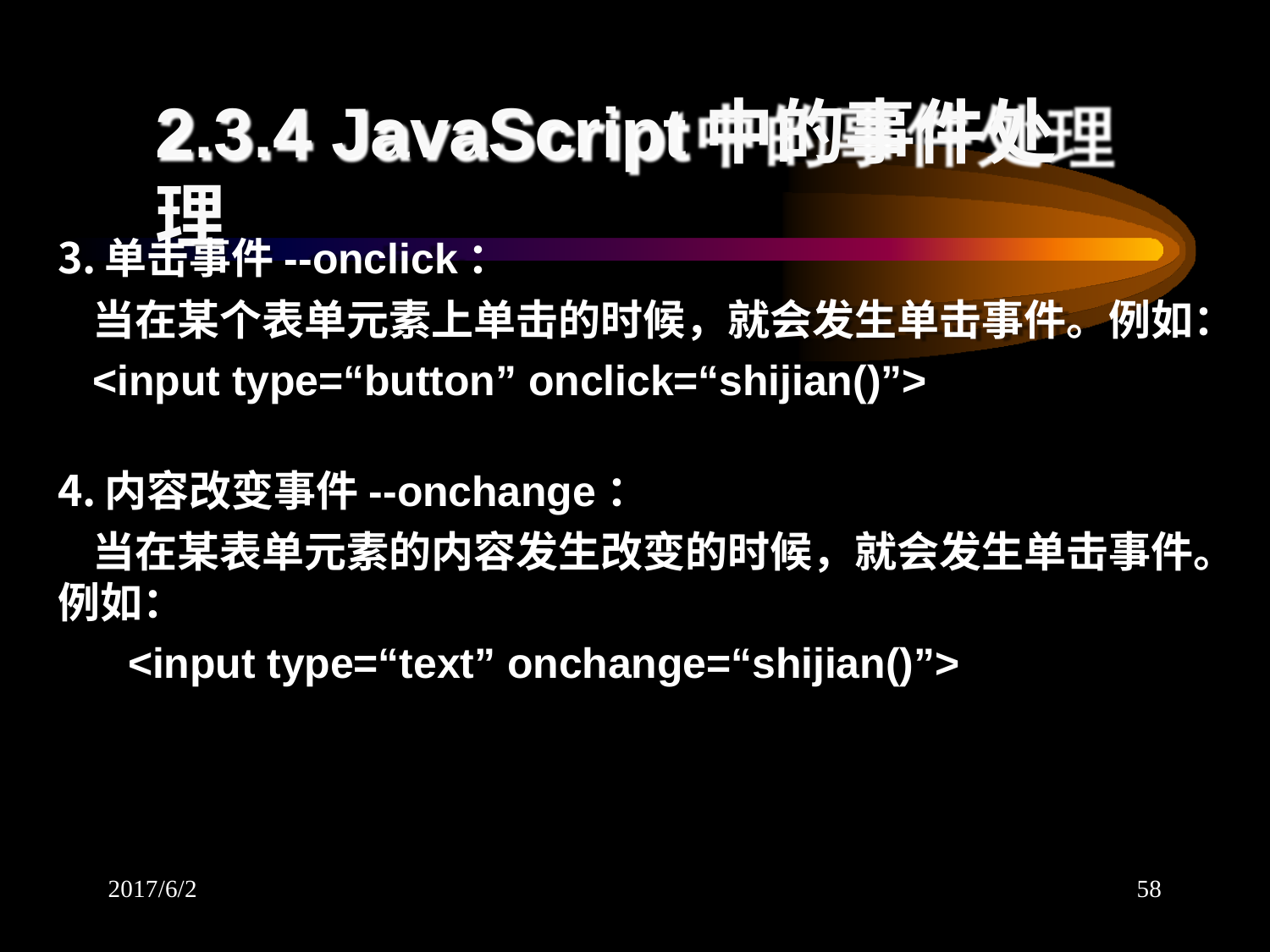

# 2.3.4 JavaScript中的事件处理

单击事件--onclick：
当在某个表单元素上单击的时候，就会发生单击事件。例如：
<input type=“button” onclick=“shijian()”>

内容改变事件--onchange：
当在某表单元素的内容发生改变的时候，就会发生单击事件。 例如：
<input type=“text” onchange=“shijian()”>

2017/6/2
58